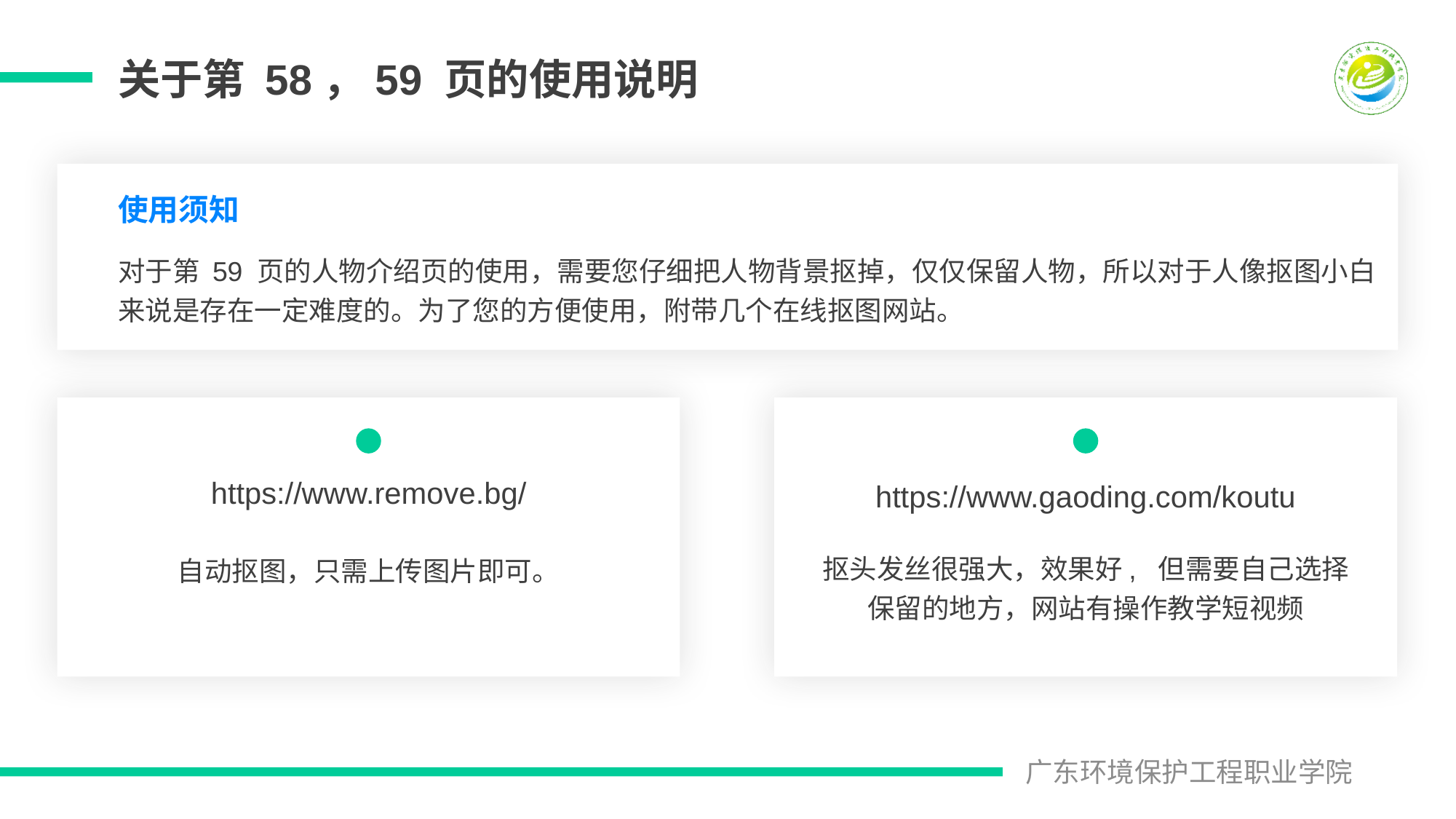

关于第 58，59 页的使用说明

使用须知
对于第 59 页的人物介绍页的使用，需要您仔细把人物背景抠掉，仅仅保留人物，所以对于人像抠图小白来说是存在一定难度的。为了您的方便使用，附带几个在线抠图网站。

https://www.remove.bg/
https://www.gaoding.com/koutu
抠头发丝很强大，效果好,  但需要自己选择保留的地方，网站有操作教学短视频
自动抠图，只需上传图片即可。